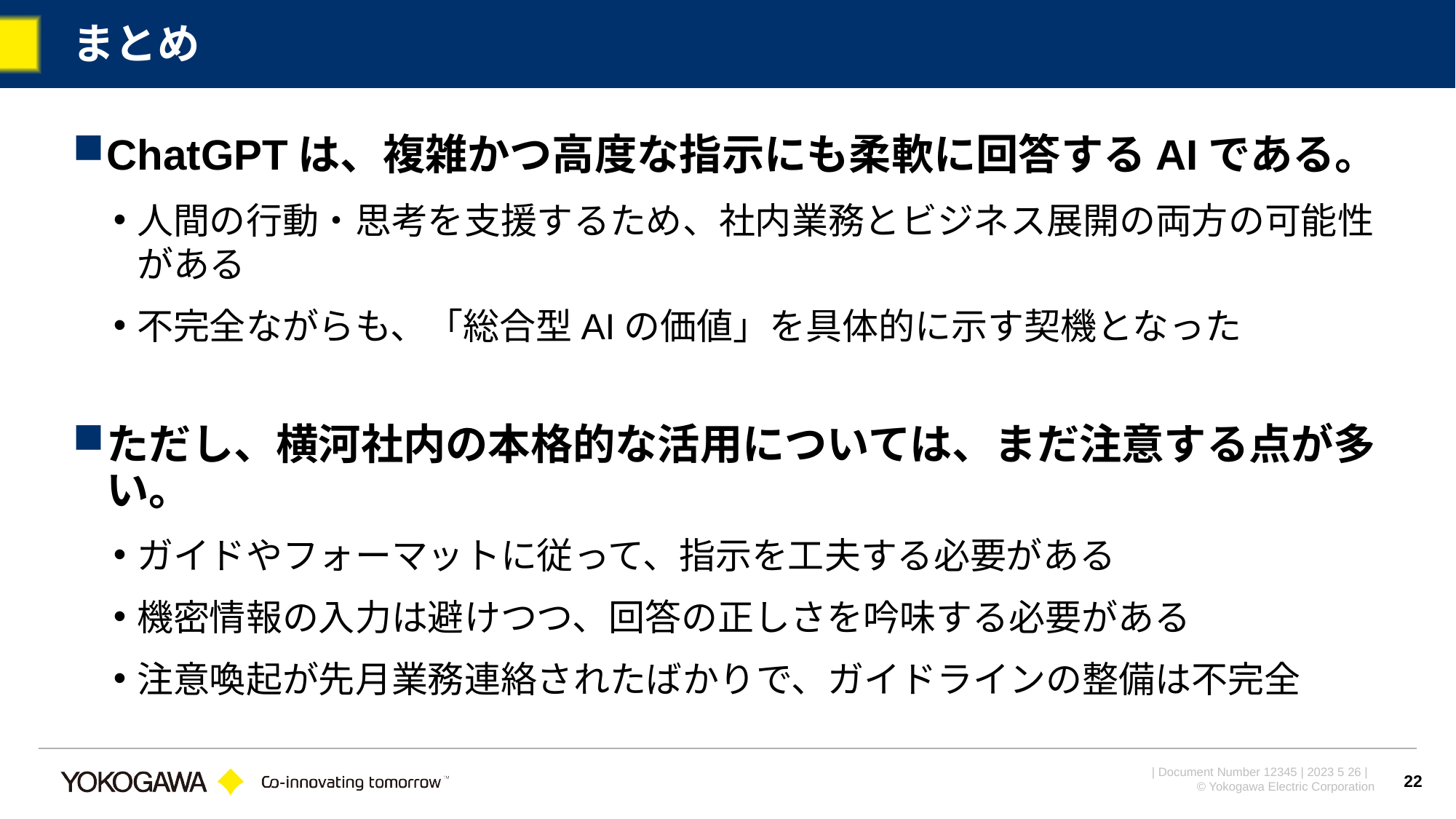

# まとめ
ChatGPTは、複雑かつ高度な指示にも柔軟に回答するAIである。
人間の行動・思考を支援するため、社内業務とビジネス展開の両方の可能性がある
不完全ながらも、「総合型AIの価値」を具体的に示す契機となった

ただし、横河社内の本格的な活用については、まだ注意する点が多い。
ガイドやフォーマットに従って、指示を工夫する必要がある
機密情報の入力は避けつつ、回答の正しさを吟味する必要がある
注意喚起が先月業務連絡されたばかりで、ガイドラインの整備は不完全
22